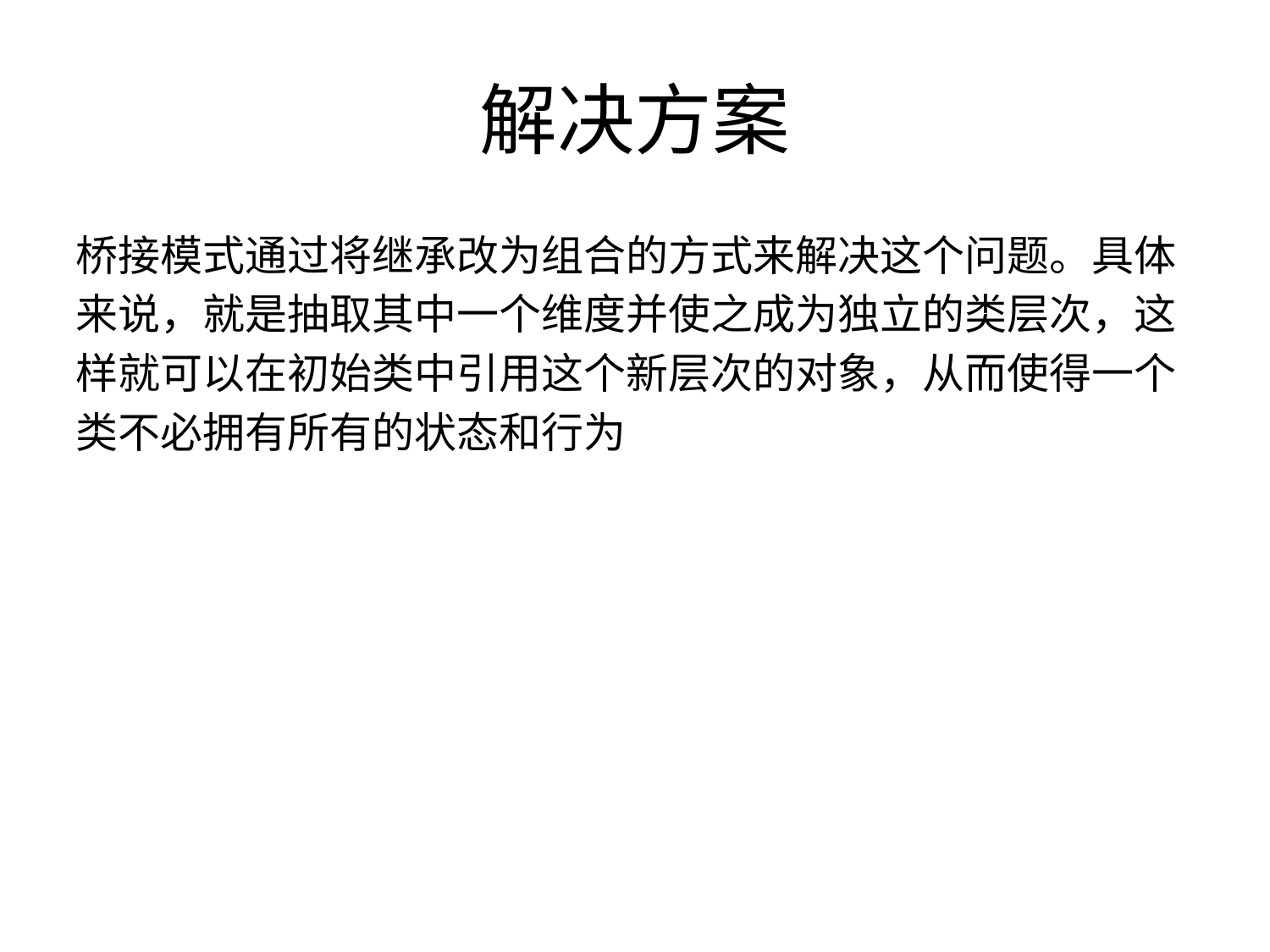

# 解决方案
桥接模式通过将继承改为组合的方式来解决这个问题。具体
来说，就是抽取其中一个维度并使之成为独立的类层次，这
样就可以在初始类中引用这个新层次的对象，从而使得一个
类不必拥有所有的状态和行为